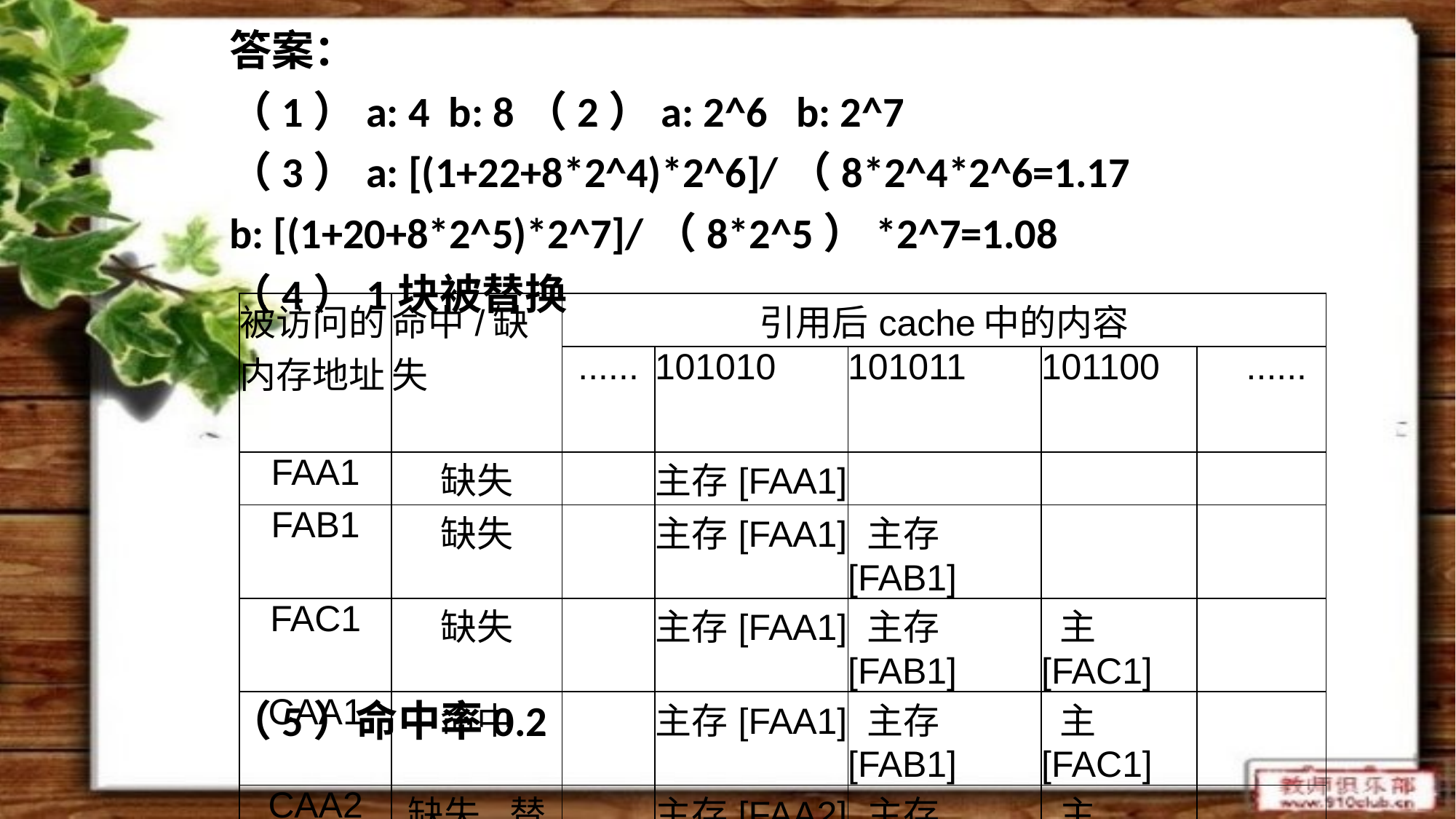

答案：
（1）a: 4  b: 8（2）a: 2^6   b: 2^7
（3）a: [(1+22+8*2^4)*2^6]/（8*2^4*2^6=1.17
b: [(1+20+8*2^5)*2^7]/（8*2^5）*2^7=1.08
（4）1块被替换

（5）命中率0.2
| 被访问的内存地址 | 命中/缺失 | 引用后cache中的内容 |  |  |  |  |
| --- | --- | --- | --- | --- | --- | --- |
|  |  | ...... | 101010 | 101011 | 101100 | ...... |
| FAA1 | 缺失 |  | 主存[FAA1] |  |  |  |
| FAB1 | 缺失 |  | 主存[FAA1] | 主存[FAB1] |  |  |
| FAC1 | 缺失 |  | 主存[FAA1] | 主存[FAB1] | 主[FAC1] |  |
| CAA1 | 命中 |  | 主存[FAA1] | 主存[FAB1] | 主[FAC1] |  |
| CAA2 | 缺失,替换 |  | 主存[FAA2] | 主存[FAB1] | 主[FAC1] |  |